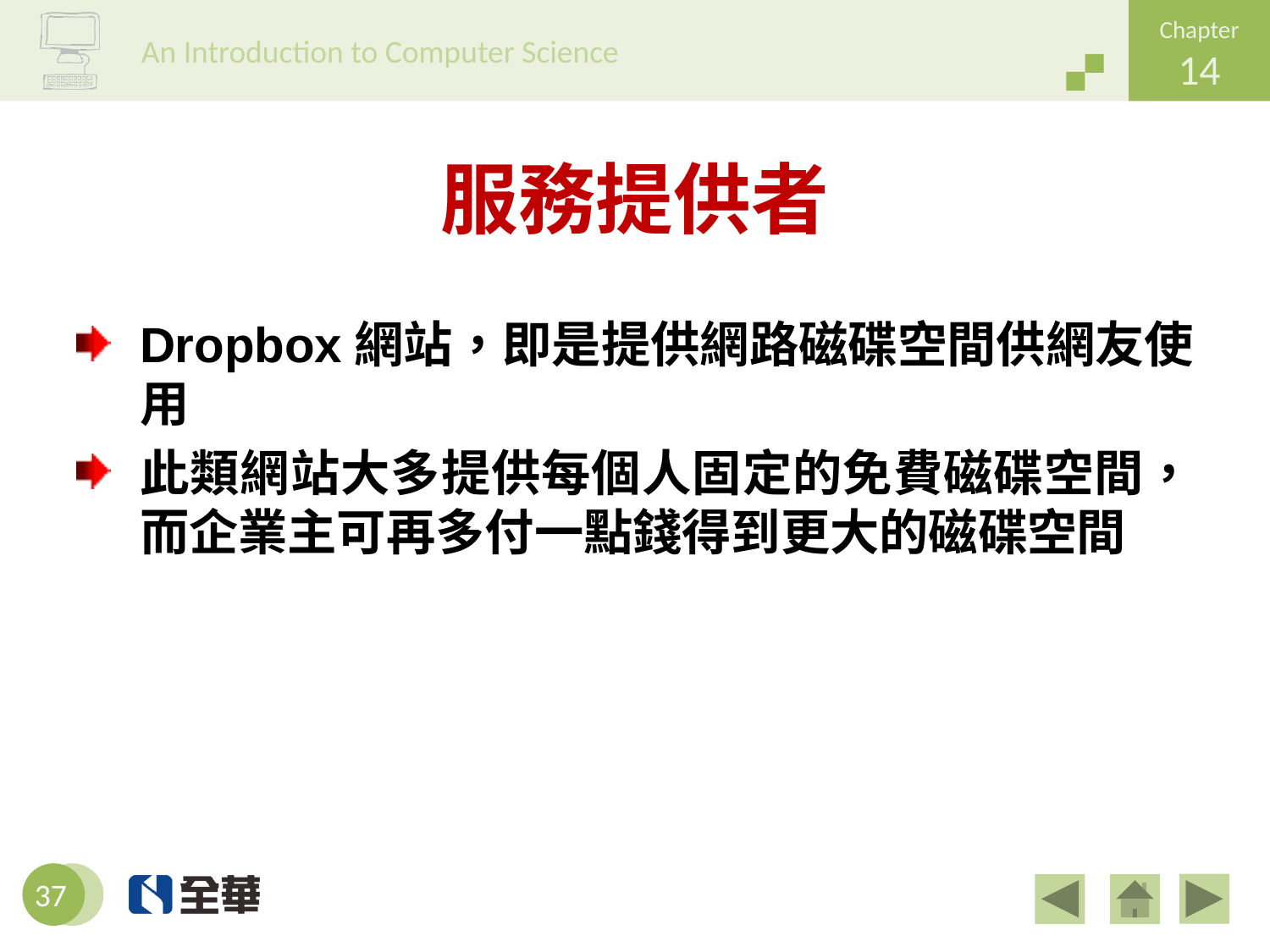

# 服務提供者
Dropbox網站，即是提供網路磁碟空間供網友使用
此類網站大多提供每個人固定的免費磁碟空間，而企業主可再多付一點錢得到更大的磁碟空間